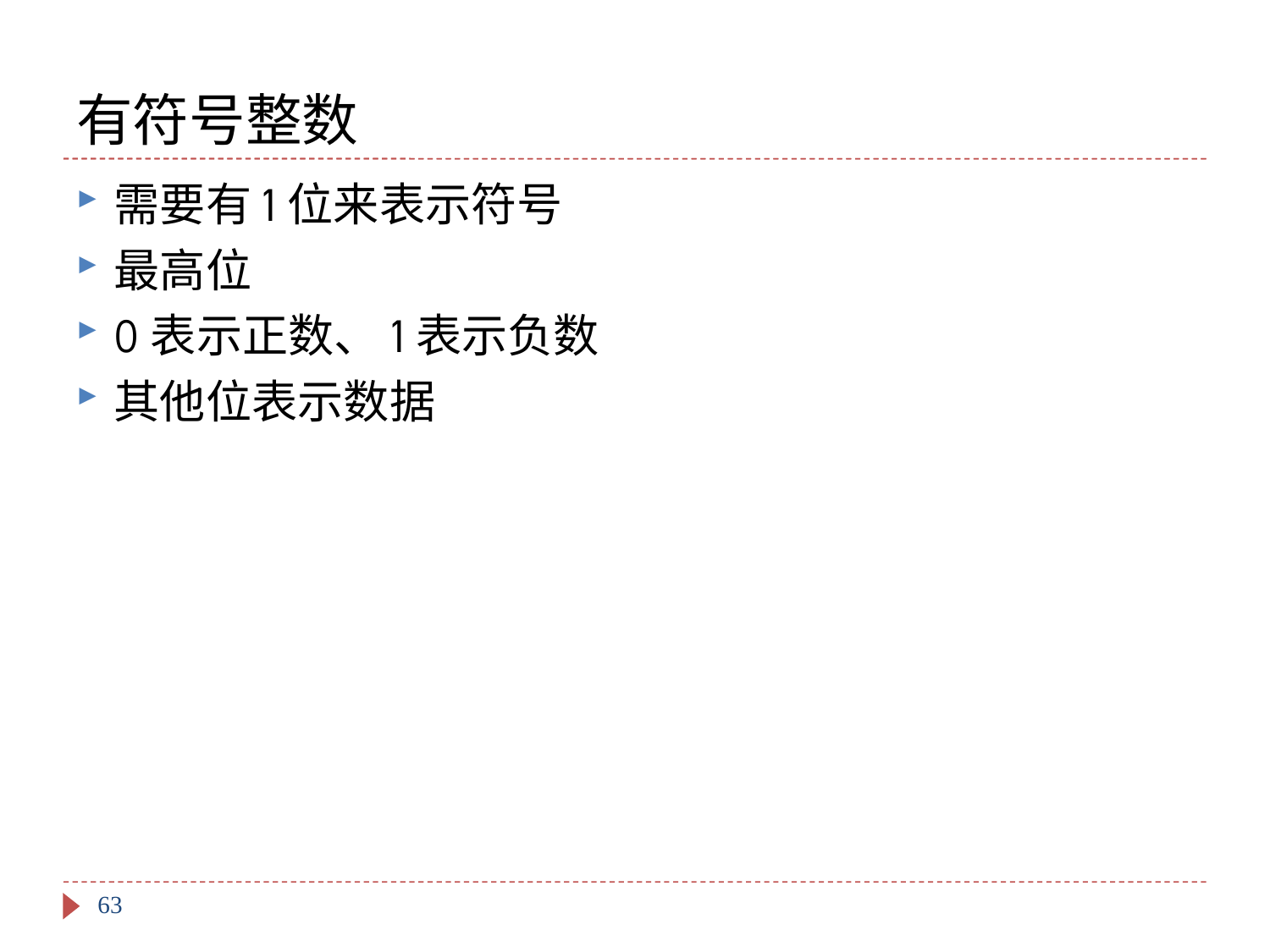

# 有符号整数
需要有1位来表示符号
最高位
0表示正数、1表示负数
其他位表示数据

63